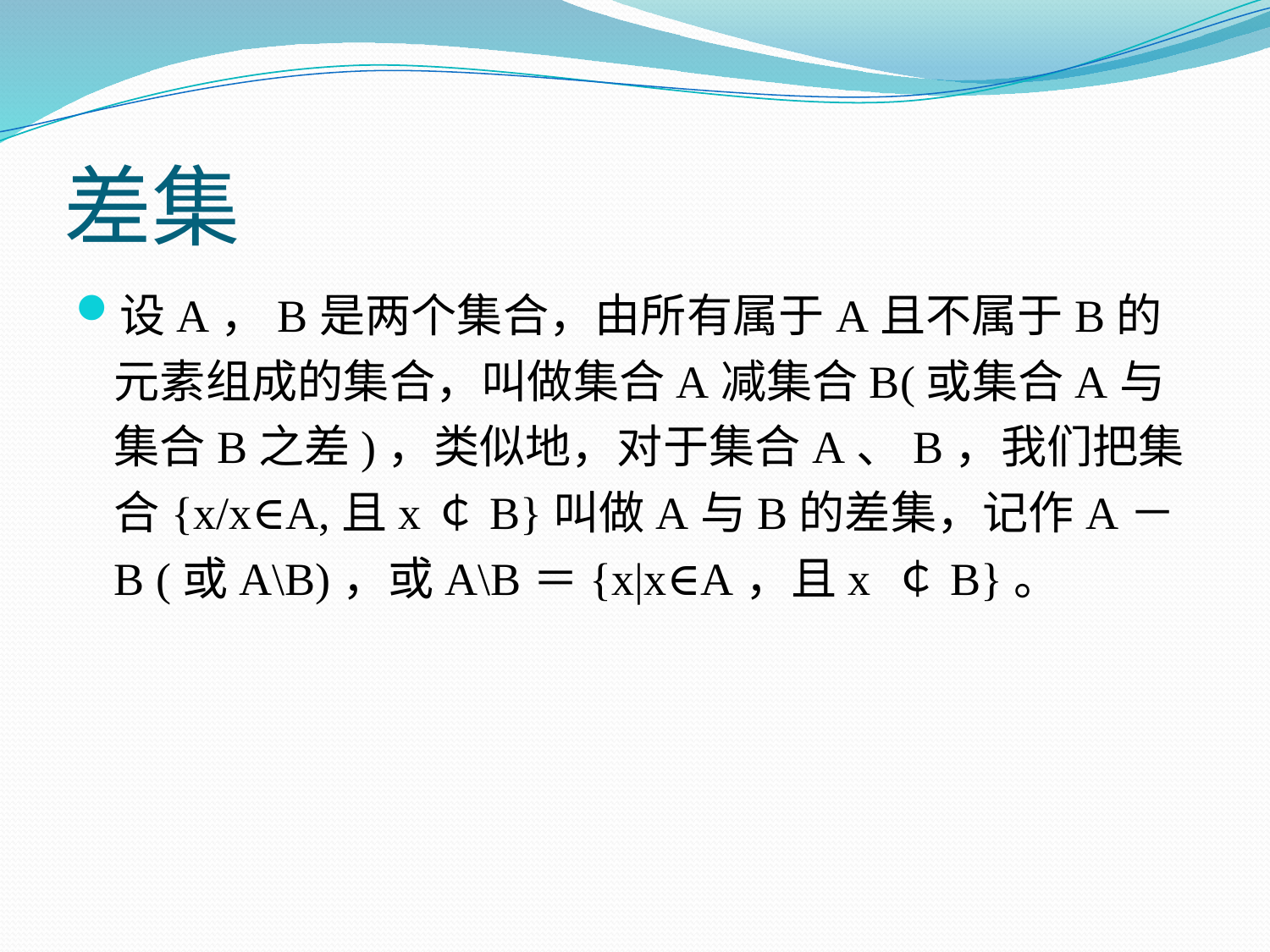

# 差集
设A，B是两个集合，由所有属于A且不属于B的元素组成的集合，叫做集合A减集合B(或集合A与集合B之差)，类似地，对于集合A、B，我们把集合{x/x∈A,且x￠B}叫做A与B的差集，记作A－B (或A\B)，或A\B＝{x|x∈A，且x ￠B}。